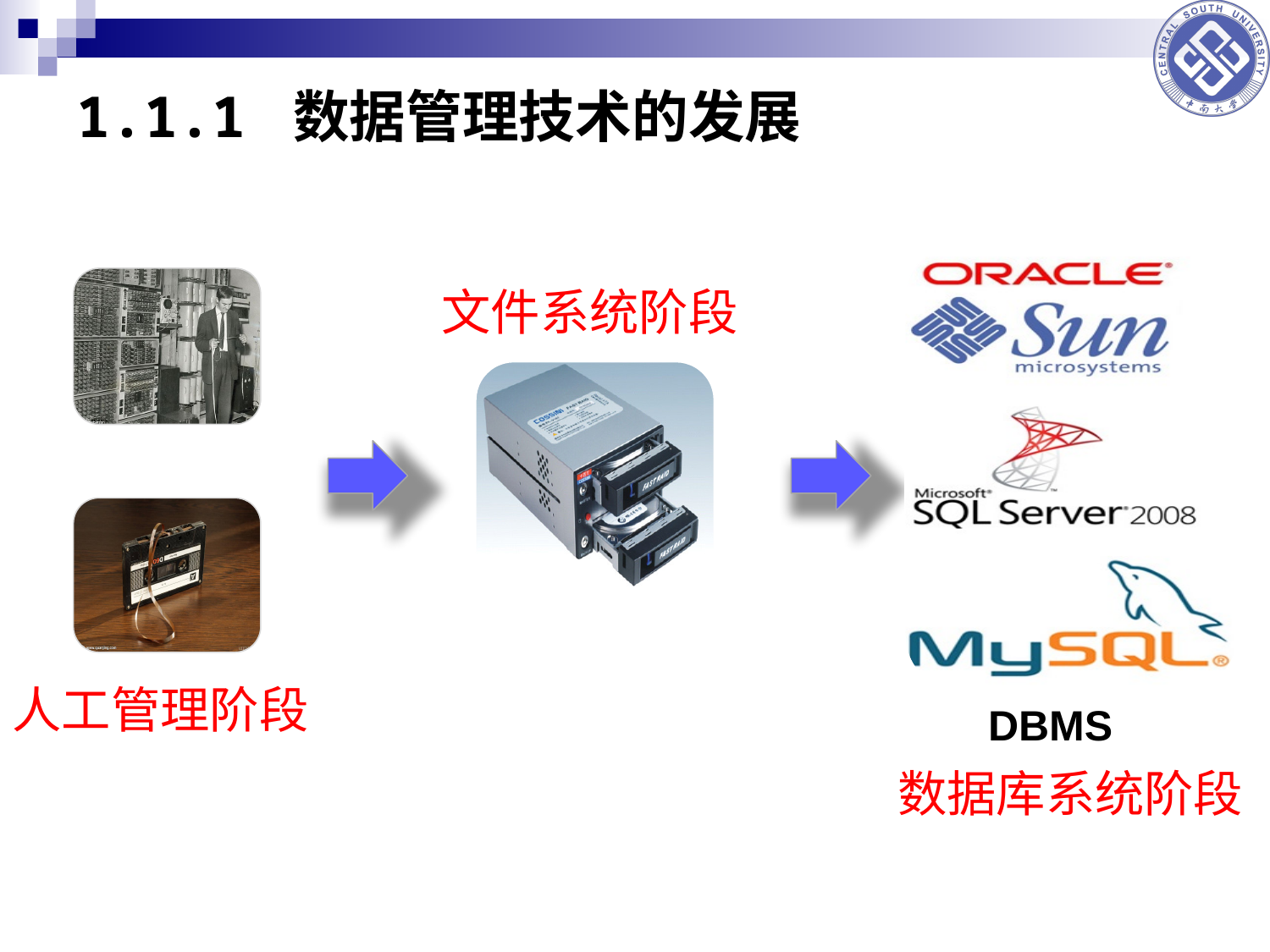

# 1.1.1 数据管理技术的发展

文件系统阶段

人工管理阶段
DBMS
数据库系统阶段